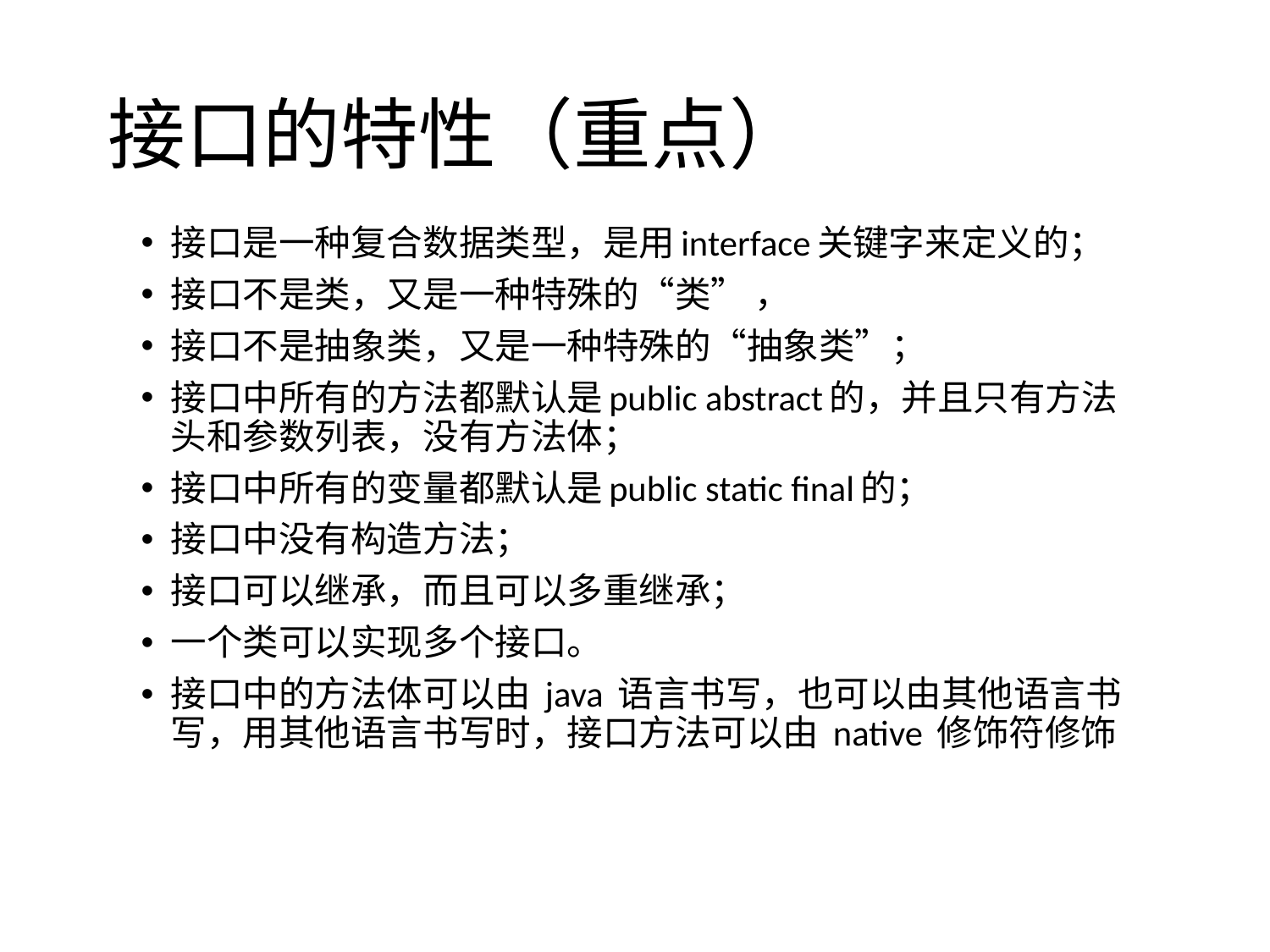

# 接口的特性（重点）
接口是一种复合数据类型，是用interface关键字来定义的；
接口不是类，又是一种特殊的“类” ，
接口不是抽象类，又是一种特殊的“抽象类”；
接口中所有的方法都默认是public abstract的，并且只有方法头和参数列表，没有方法体；
接口中所有的变量都默认是public static final的；
接口中没有构造方法；
接口可以继承，而且可以多重继承；
一个类可以实现多个接口。
接口中的方法体可以由 java 语言书写，也可以由其他语言书写，用其他语言书写时，接口方法可以由 native 修饰符修饰